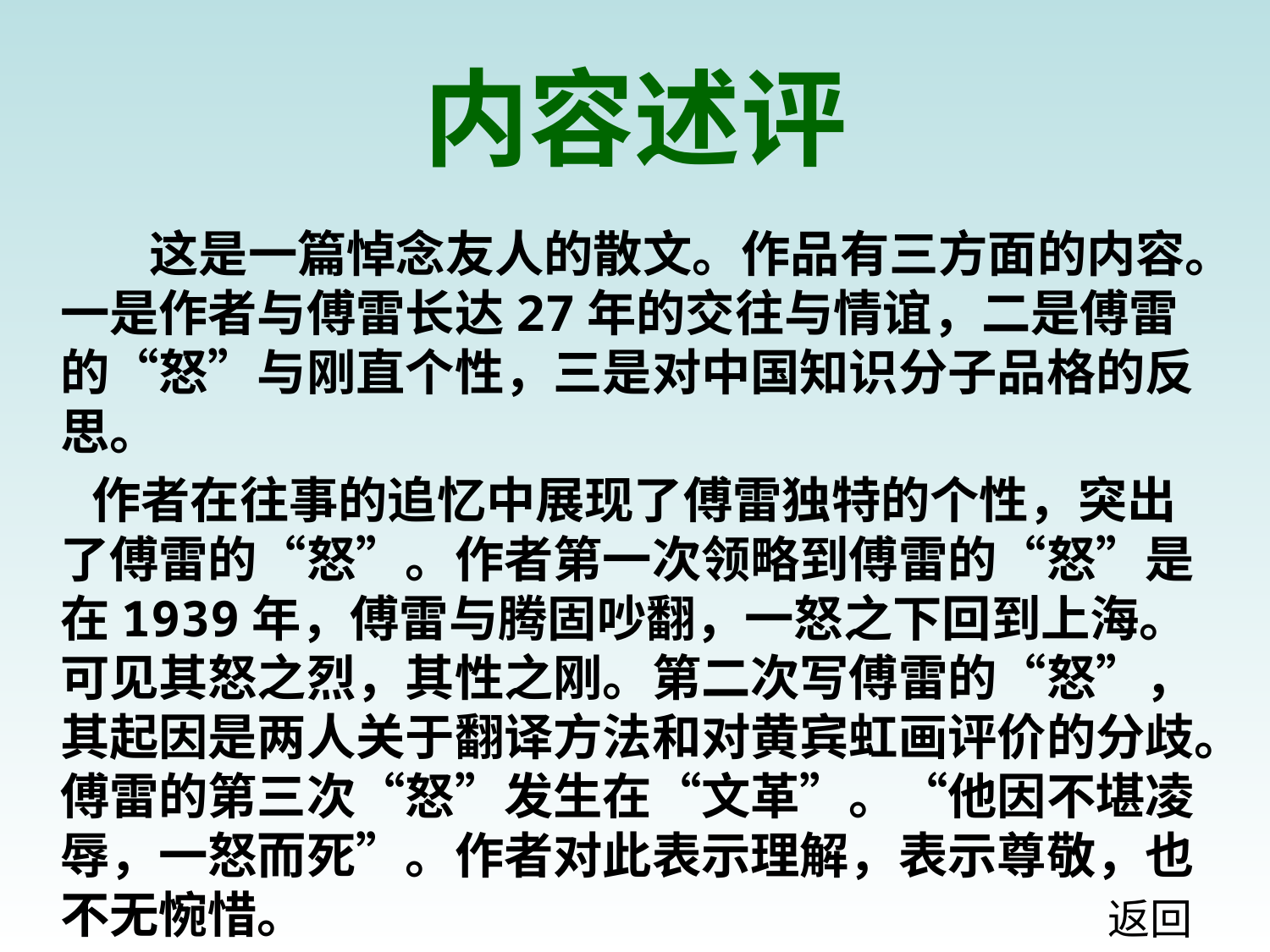

# 内容述评
                  这是一篇悼念友人的散文。作品有三方面的内容。一是作者与傅雷长达27年的交往与情谊，二是傅雷的“怒”与刚直个性，三是对中国知识分子品格的反思。
      作者在往事的追忆中展现了傅雷独特的个性，突出了傅雷的“怒”。作者第一次领略到傅雷的“怒”是在1939年，傅雷与腾固吵翻，一怒之下回到上海。可见其怒之烈，其性之刚。第二次写傅雷的“怒”，其起因是两人关于翻译方法和对黄宾虹画评价的分歧。傅雷的第三次“怒”发生在“文革”。“他因不堪凌辱，一怒而死”。作者对此表示理解，表示尊敬，也不无惋惜。
返回